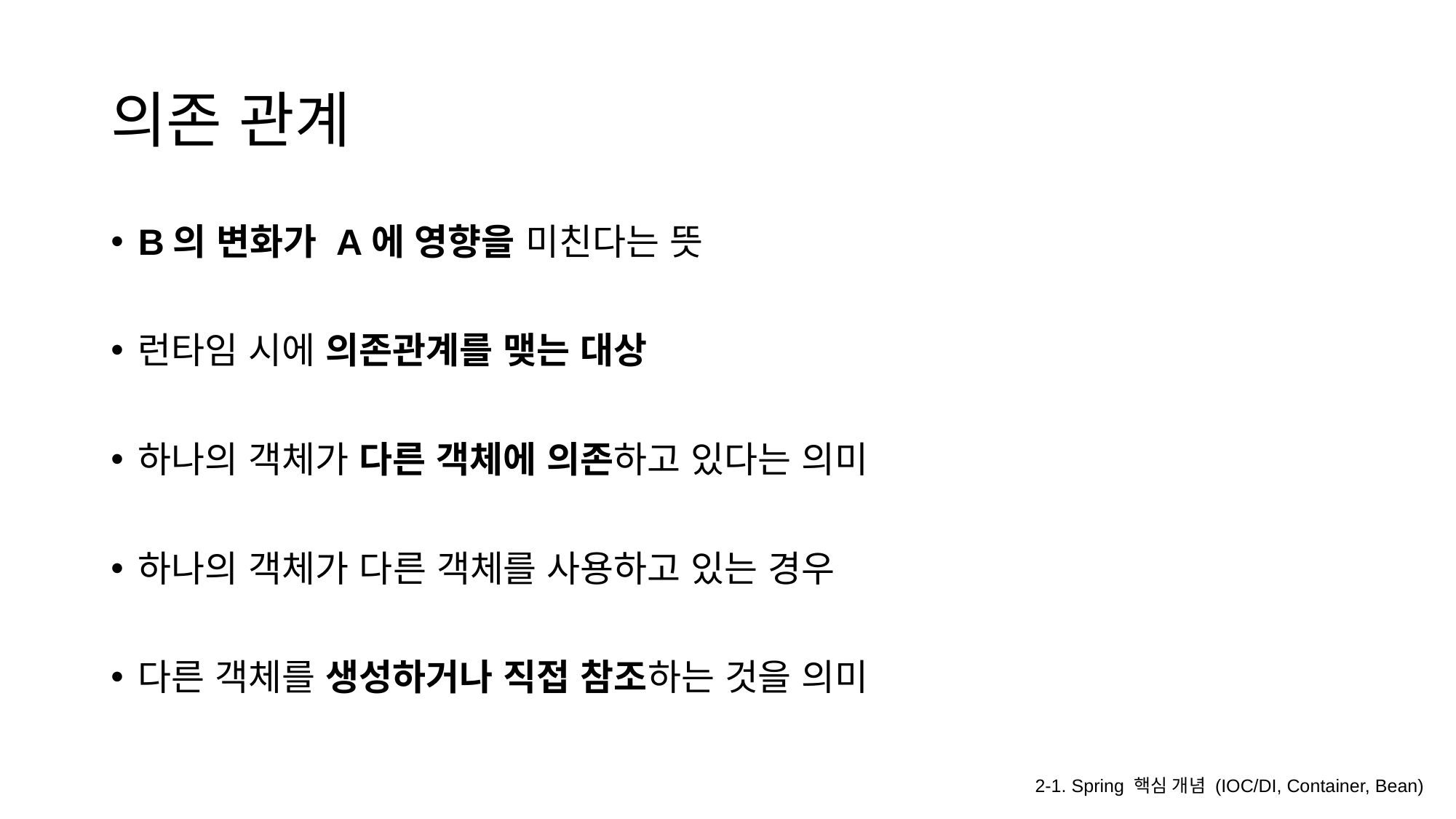

# 의존 관계
B의 변화가 A에 영향을 미친다는 뜻

런타임 시에 의존관계를 맺는 대상

하나의 객체가 다른 객체에 의존하고 있다는 의미

하나의 객체가 다른 객체를 사용하고 있는 경우

다른 객체를 생성하거나 직접 참조하는 것을 의미

2-1. Spring 핵심 개념 (IOC/DI, Container, Bean)